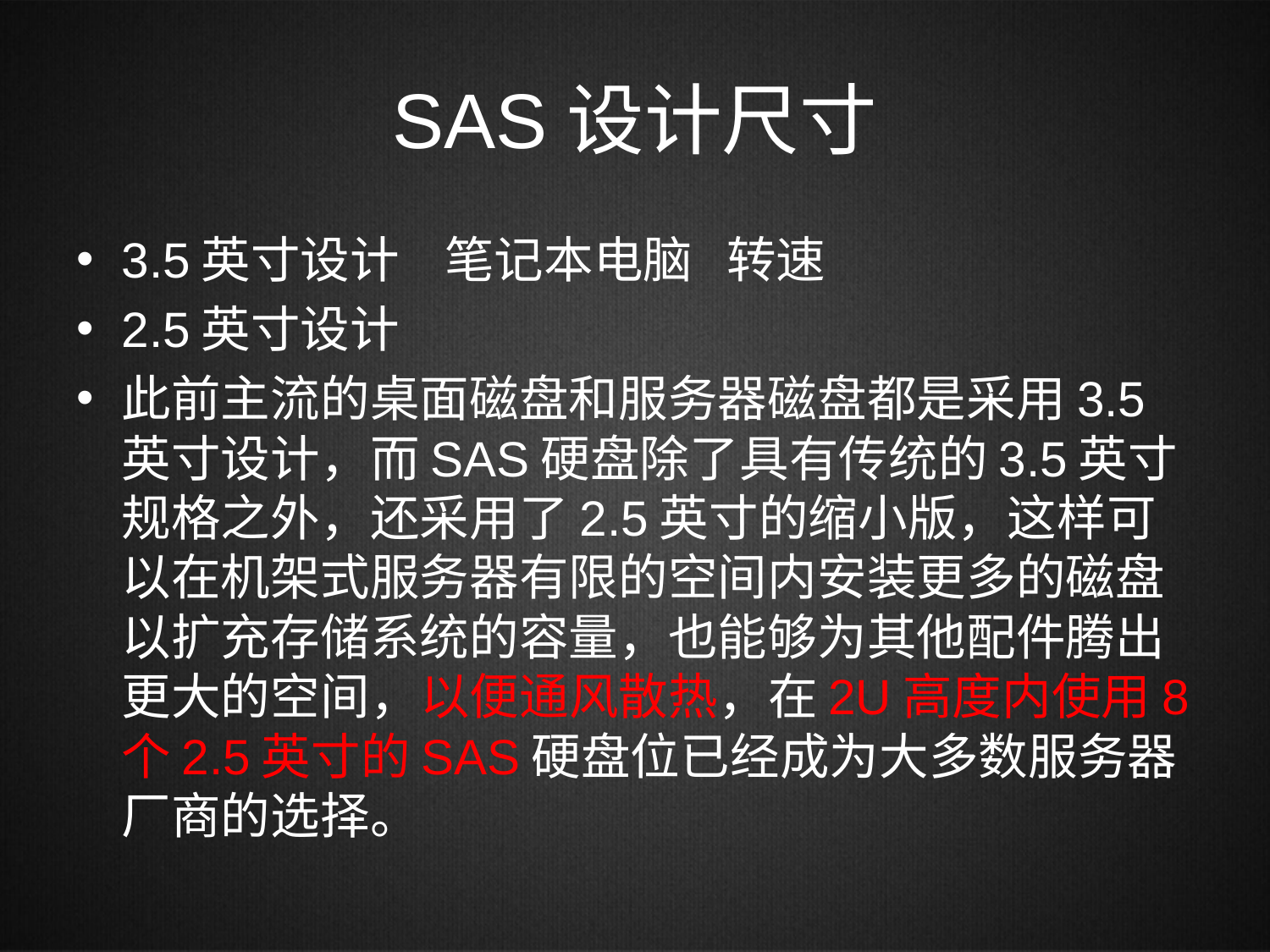

# SAS设计尺寸
3.5英寸设计    笔记本电脑   转速
2.5英寸设计
此前主流的桌面磁盘和服务器磁盘都是采用3.5英寸设计，而SAS硬盘除了具有传统的3.5英寸规格之外，还采用了2.5英寸的缩小版，这样可以在机架式服务器有限的空间内安装更多的磁盘以扩充存储系统的容量，也能够为其他配件腾出更大的空间，以便通风散热，在2U高度内使用8个2.5英寸的SAS硬盘位已经成为大多数服务器厂商的选择。